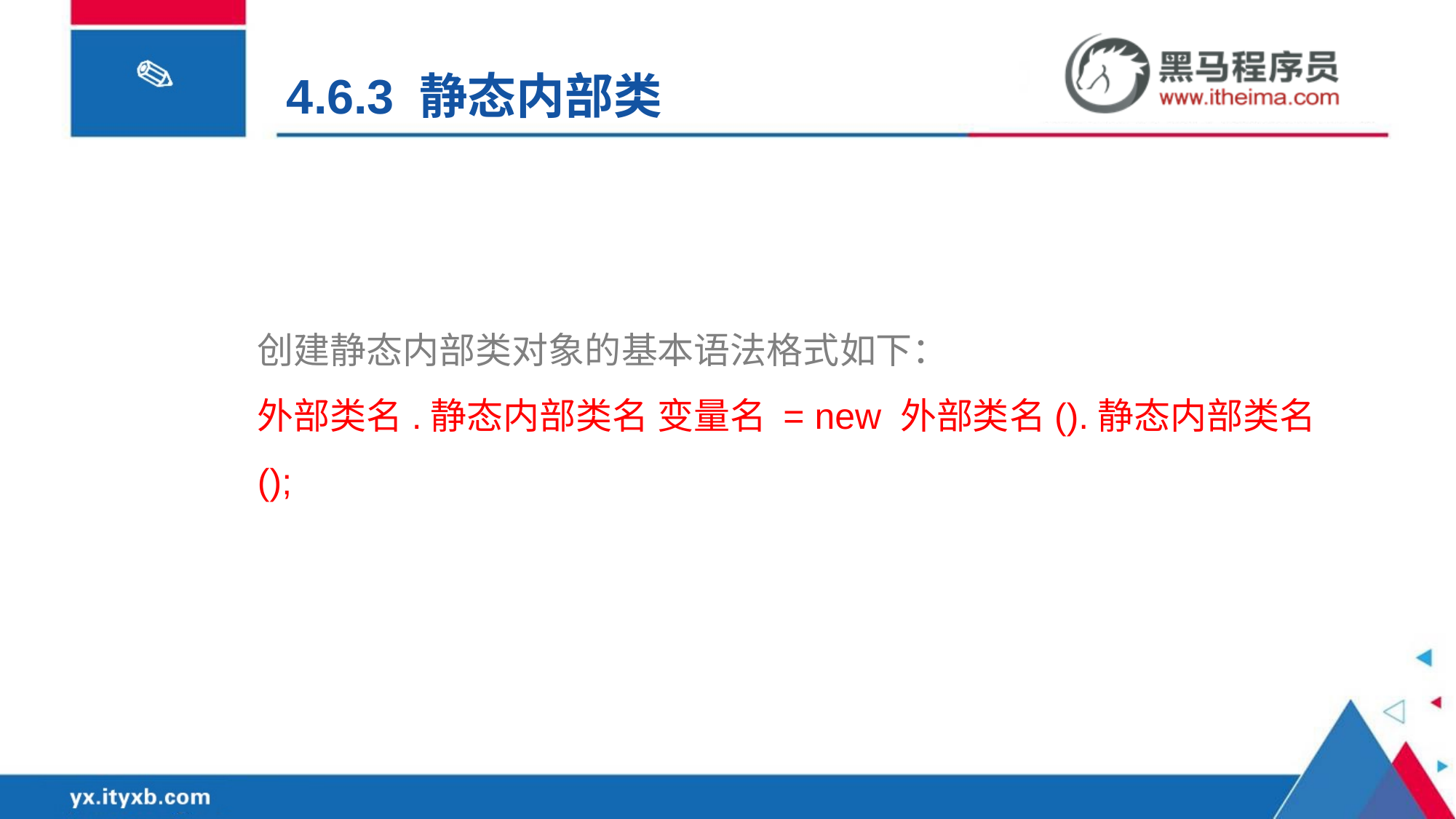

4.6.3 静态内部类
创建静态内部类对象的基本语法格式如下：
外部类名.静态内部类名 变量名 = new 外部类名().静态内部类名();